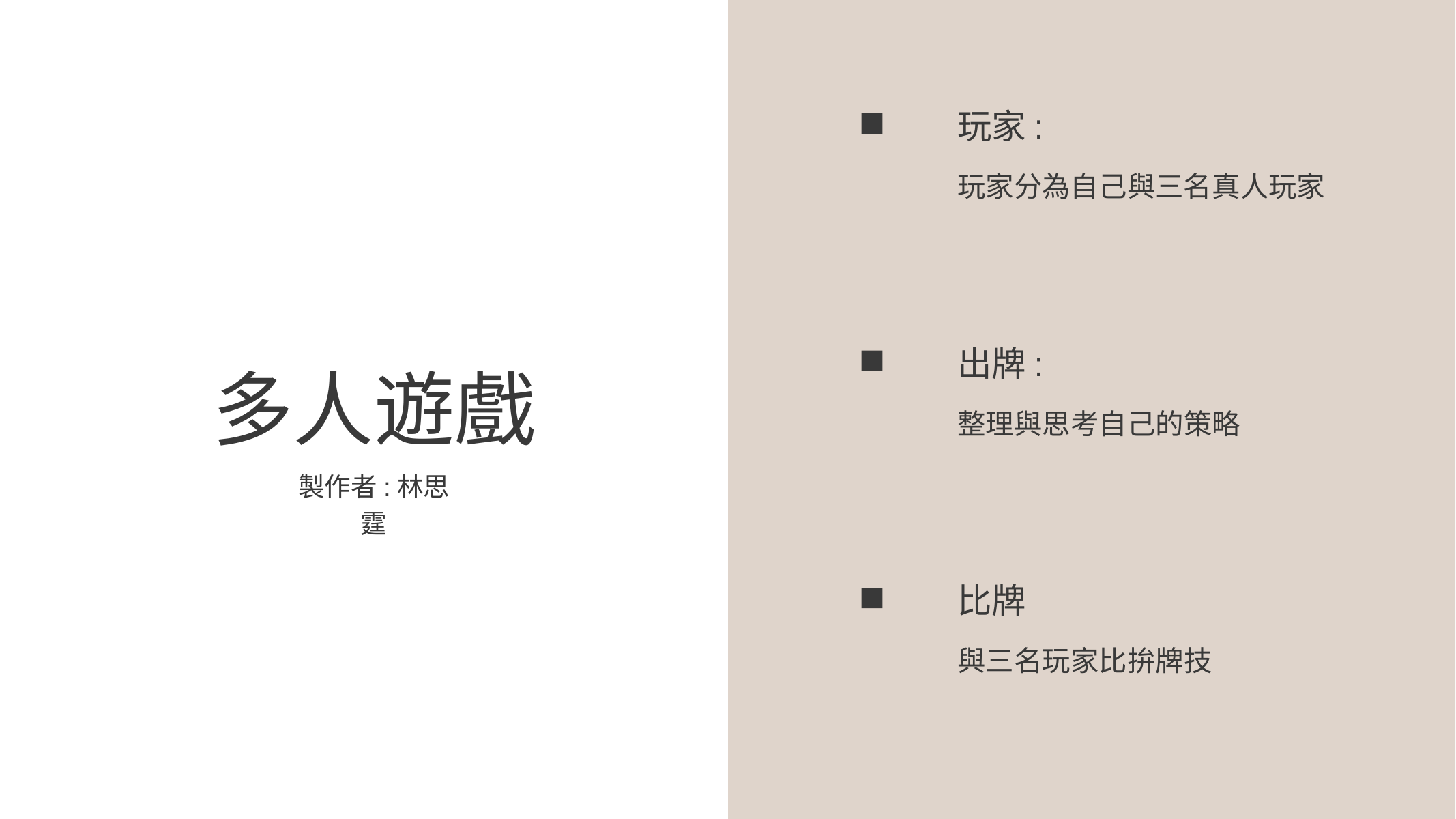

玩家:

玩家分為自己與三名真人玩家
出牌:

多人遊戲
整理與思考自己的策略
製作者:林思霆
比牌

與三名玩家比拚牌技